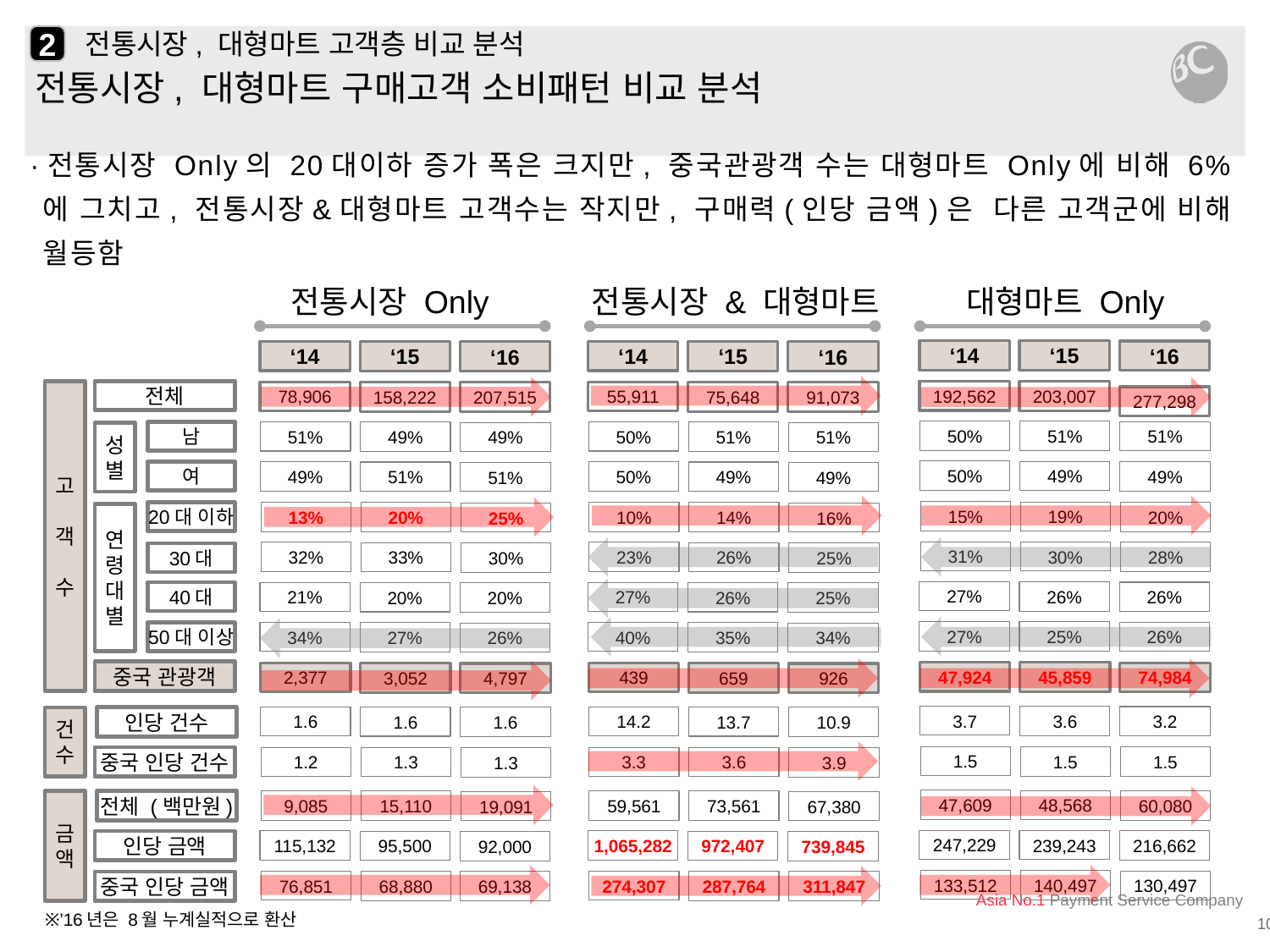

2
# 전통시장, 대형마트 고객층 비교 분석
전통시장, 대형마트 구매고객 소비패턴 비교 분석
·전통시장 Only의 20대이하 증가 폭은 크지만, 중국관광객 수는 대형마트 Only에 비해 6%에 그치고, 전통시장&대형마트 고객수는 작지만, 구매력(인당 금액)은  다른 고객군에 비해 월등함

전통시장 Only
전통시장 & 대형마트
대형마트 Only
‘14
‘15
‘16
‘14
‘14
‘15
‘15
‘16
‘16

고

객

수
전체
192,562
203,007
78,906
55,911
158,222
75,648
207,515
91,073
277,298

50%
51%
남
51%
51%
50%
49%
51%
49%
51%
성
별

50%
49%
여
49%
49%
50%
51%
49%
51%
49%

15%
19%
20대 이하
20%
13%
10%
20%
14%
25%
16%
연
령
대
별

31%
30%
28%
32%
23%
33%
26%
30%
25%
30대
27%
26%
40대
26%
21%
27%
20%
26%
20%
25%

27%
25%
50대 이상
26%
34%
40%
27%
35%
26%
34%

중국 관광객
47,924
45,859
74,984
2,377
439
3,052
659
4,797
926
3.7
3.6
3.2
1.6
14.2
1.6
13.7
1.6
10.9
건
수
인당 건수

1.5
1.5
1.5
중국 인당 건수
1.2
3.3
1.3
3.6
1.3
3.9

47,609
48,568
60,080
9,085
59,561
금
액
전체 (백만원)
15,110
73,561
19,091
67,380
247,229
239,243
216,662
인당 금액
115,132
1,065,282
95,500
972,407
92,000
739,845
133,512
140,497
130,497
76,851
274,307
68,880
287,764
중국 인당 금액
69,138
311,847
※’16년은 8월 누계실적으로 환산